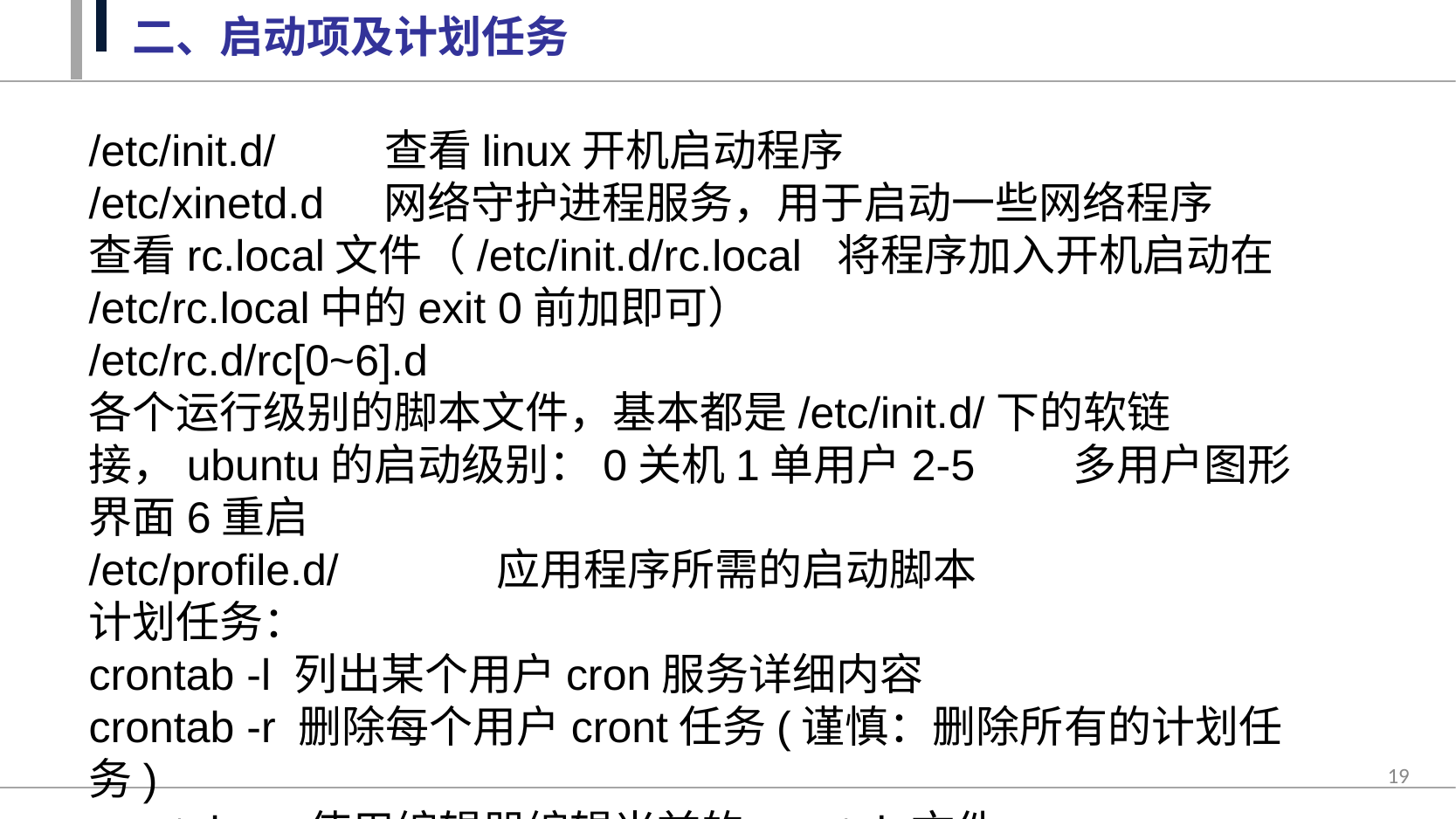

二、启动项及计划任务
/etc/init.d/        查看linux开机启动程序
/etc/xinetd.d    网络守护进程服务，用于启动一些网络程序
查看rc.local文件（/etc/init.d/rc.local  将程序加入开机启动在 /etc/rc.local中的exit 0前加即可）
/etc/rc.d/rc[0~6].d     各个运行级别的脚本文件，基本都是/etc/init.d/下的软链接，ubuntu的启动级别：0关机1单用户2-5　　多用户图形界面6重启
/etc/profile.d/            应用程序所需的启动脚本
计划任务：
crontab -l 列出某个用户cron服务详细内容
crontab -r 删除每个用户cront任务(谨慎：删除所有的计划任务)
crontab -e 使用编辑器编辑当前的crontab文件
19